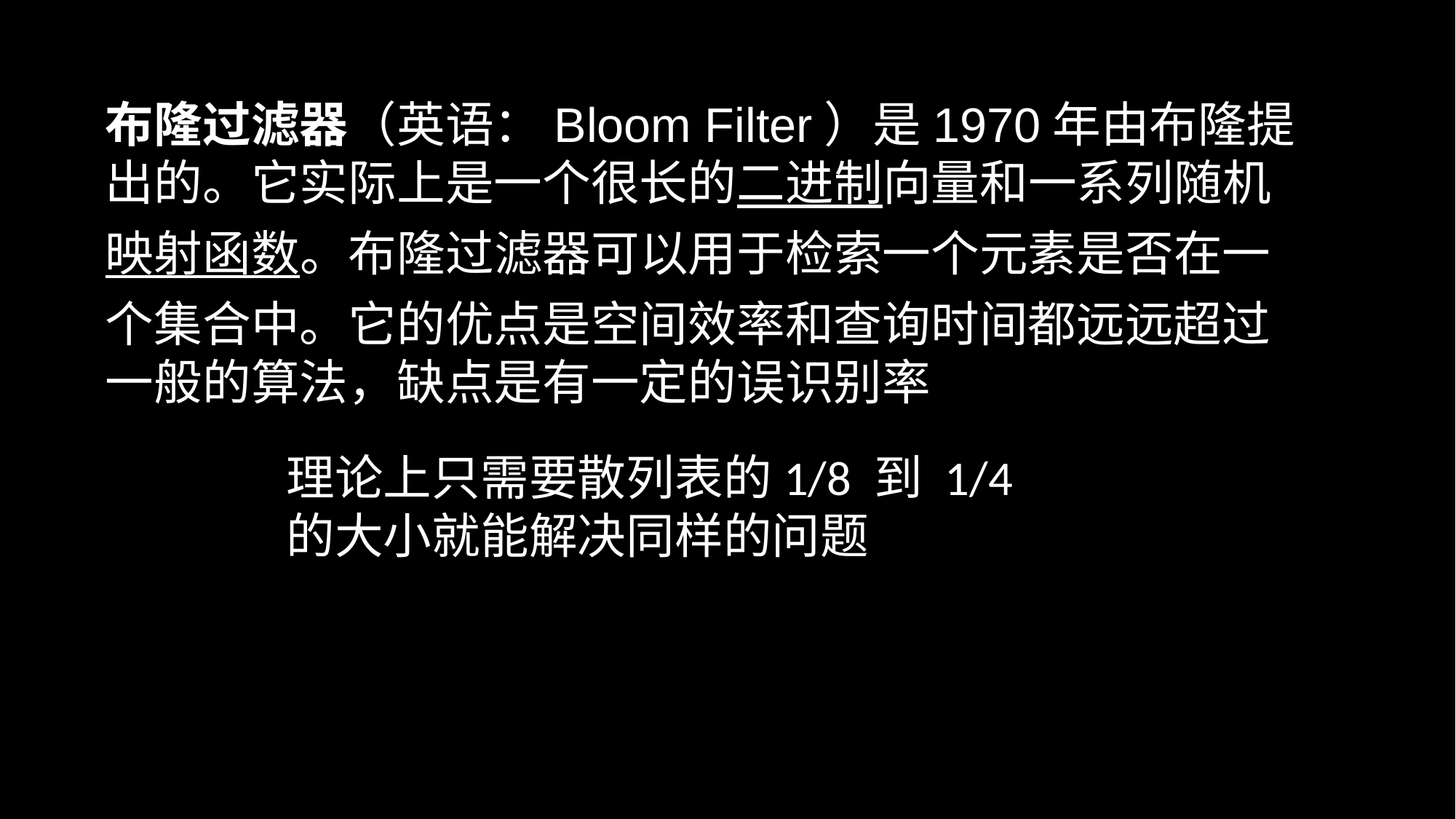

布隆过滤器（英语：Bloom Filter）是1970年由布隆提出的。它实际上是一个很长的二进制向量和一系列随机映射函数。布隆过滤器可以用于检索一个元素是否在一个集合中。它的优点是空间效率和查询时间都远远超过一般的算法，缺点是有一定的误识别率

理论上只需要散列表的1/8 到 1/4 的大小就能解决同样的问题